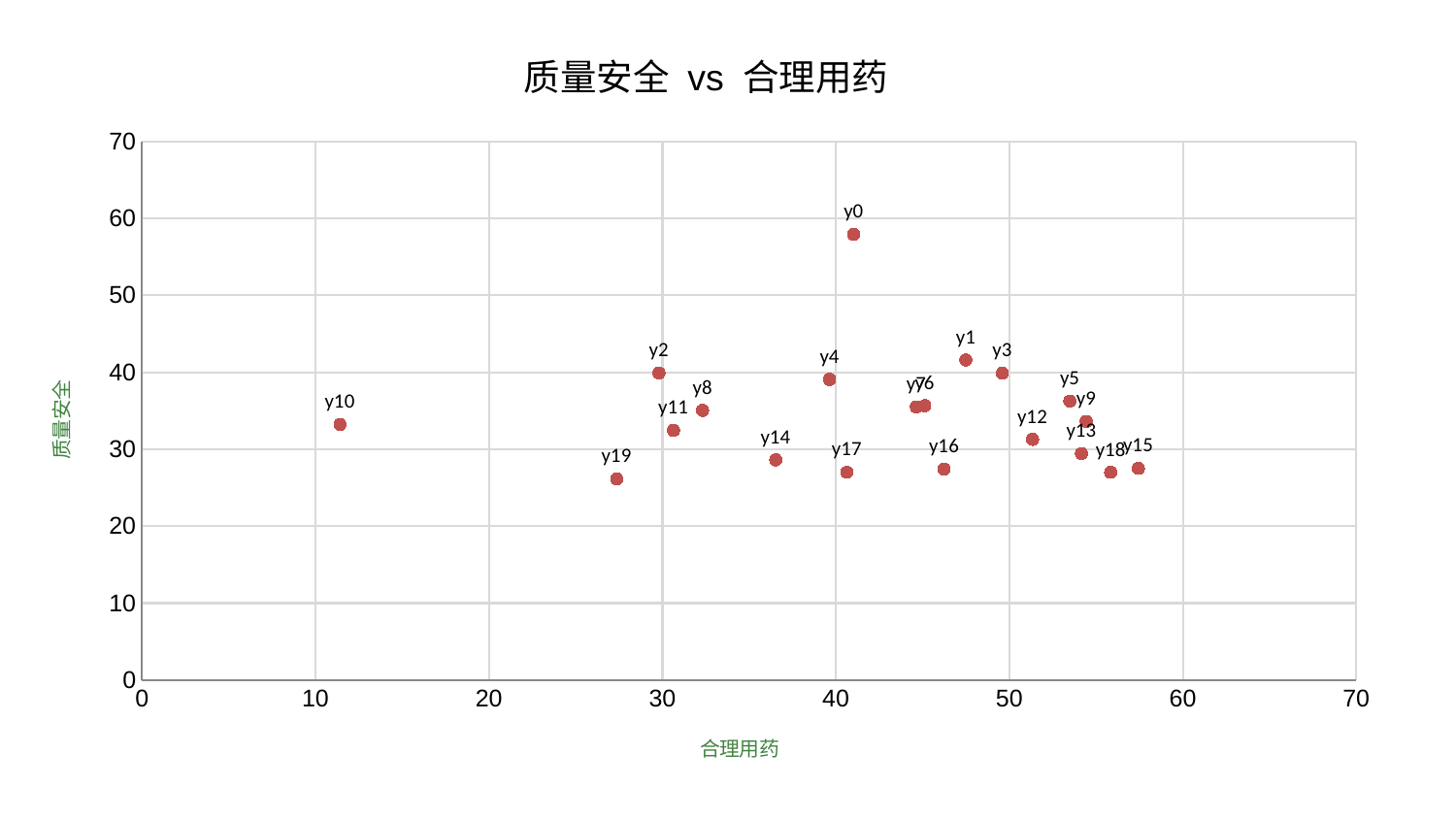

### Chart: 质量安全 vs 合理用药

| Category | 质量安全 |
|---|---|
6